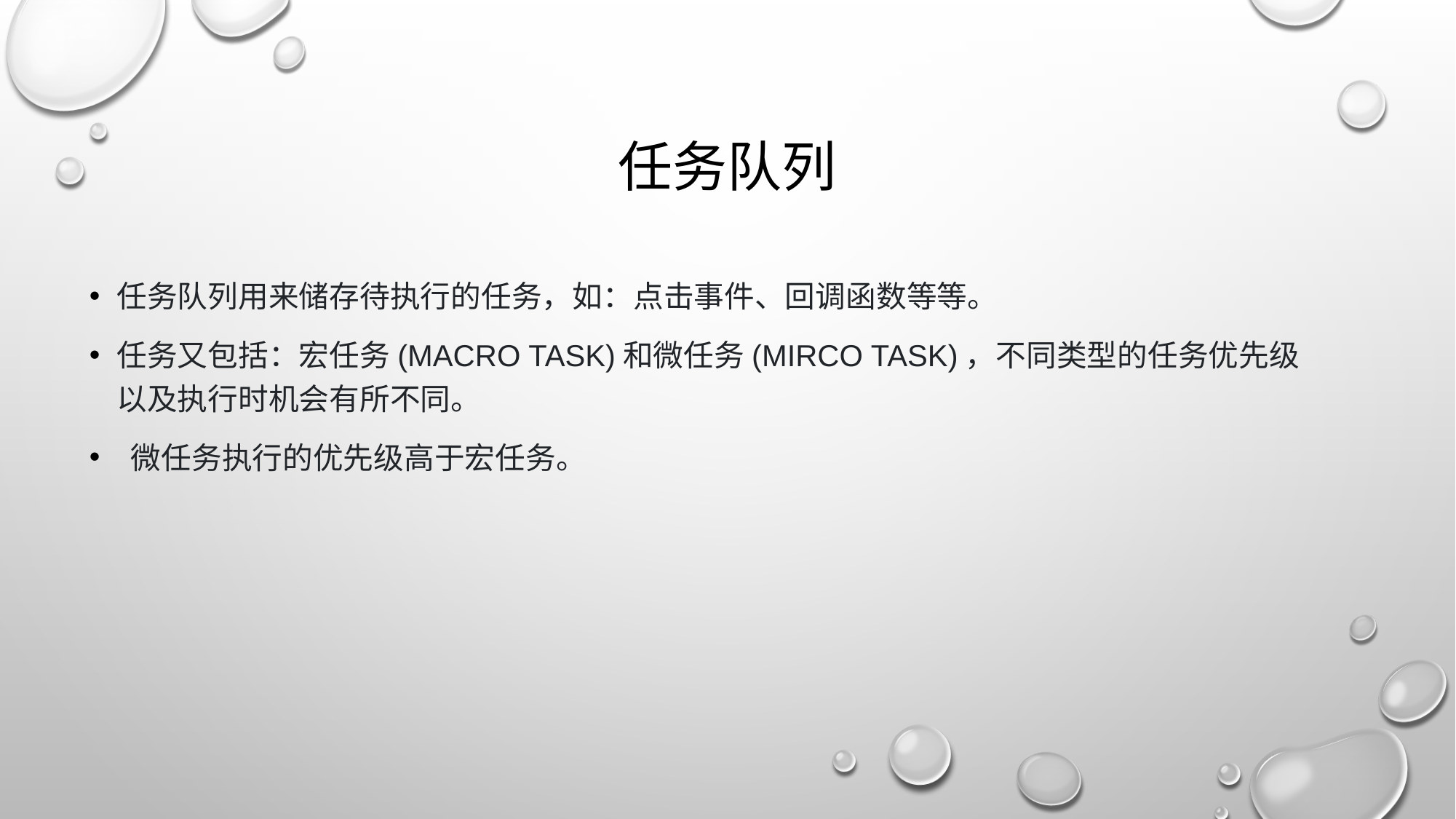

# 任务队列
任务队列用来储存待执行的任务，如：点击事件、回调函数等等。
任务又包括：宏任务(Macro Task)和微任务(Mirco Task)，不同类型的任务优先级以及执行时机会有所不同。
 微任务执行的优先级高于宏任务。